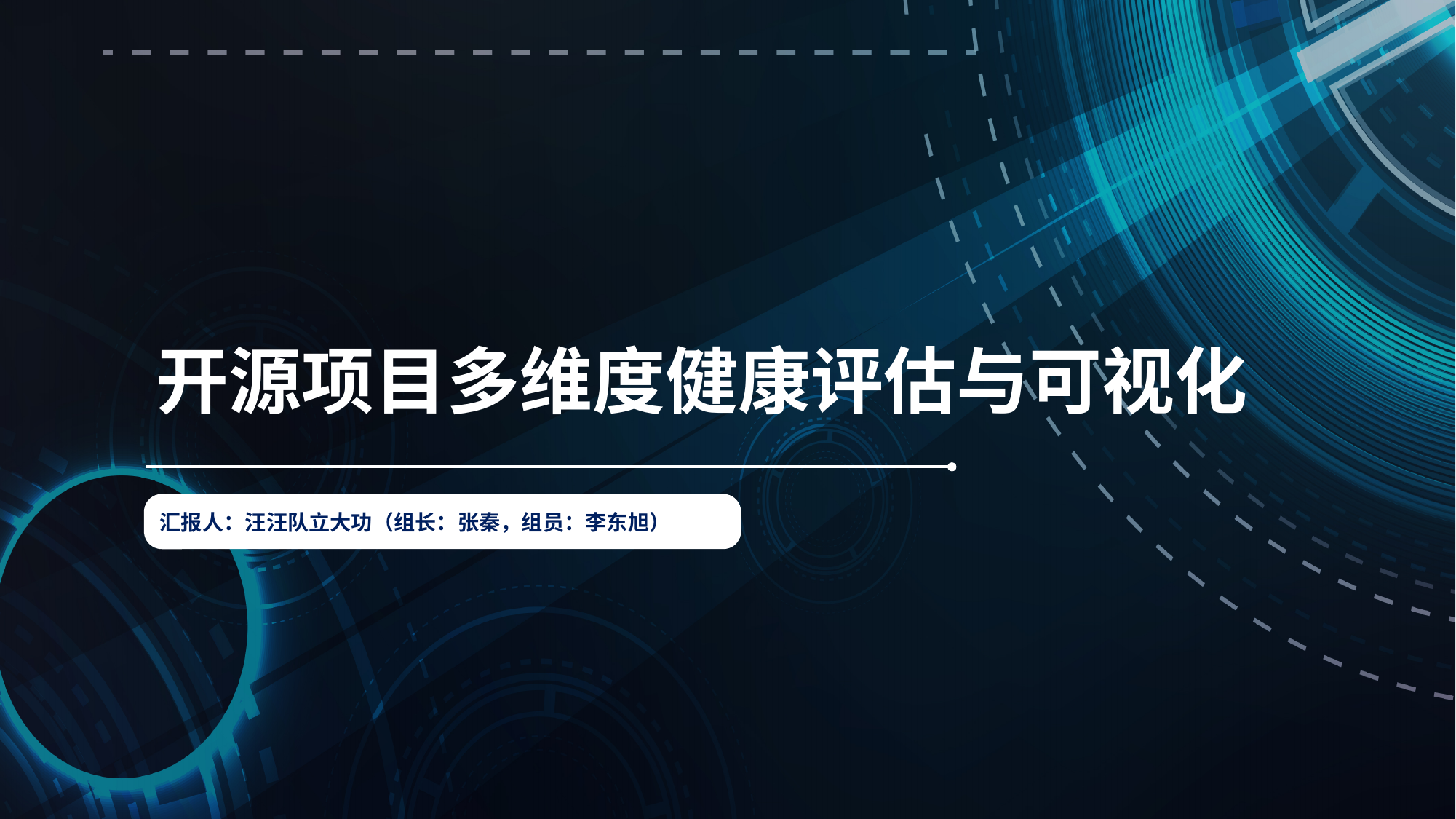

开源项目多维度健康评估与可视化
汇报人：汪汪队立大功（组长：张秦，组员：李东旭）